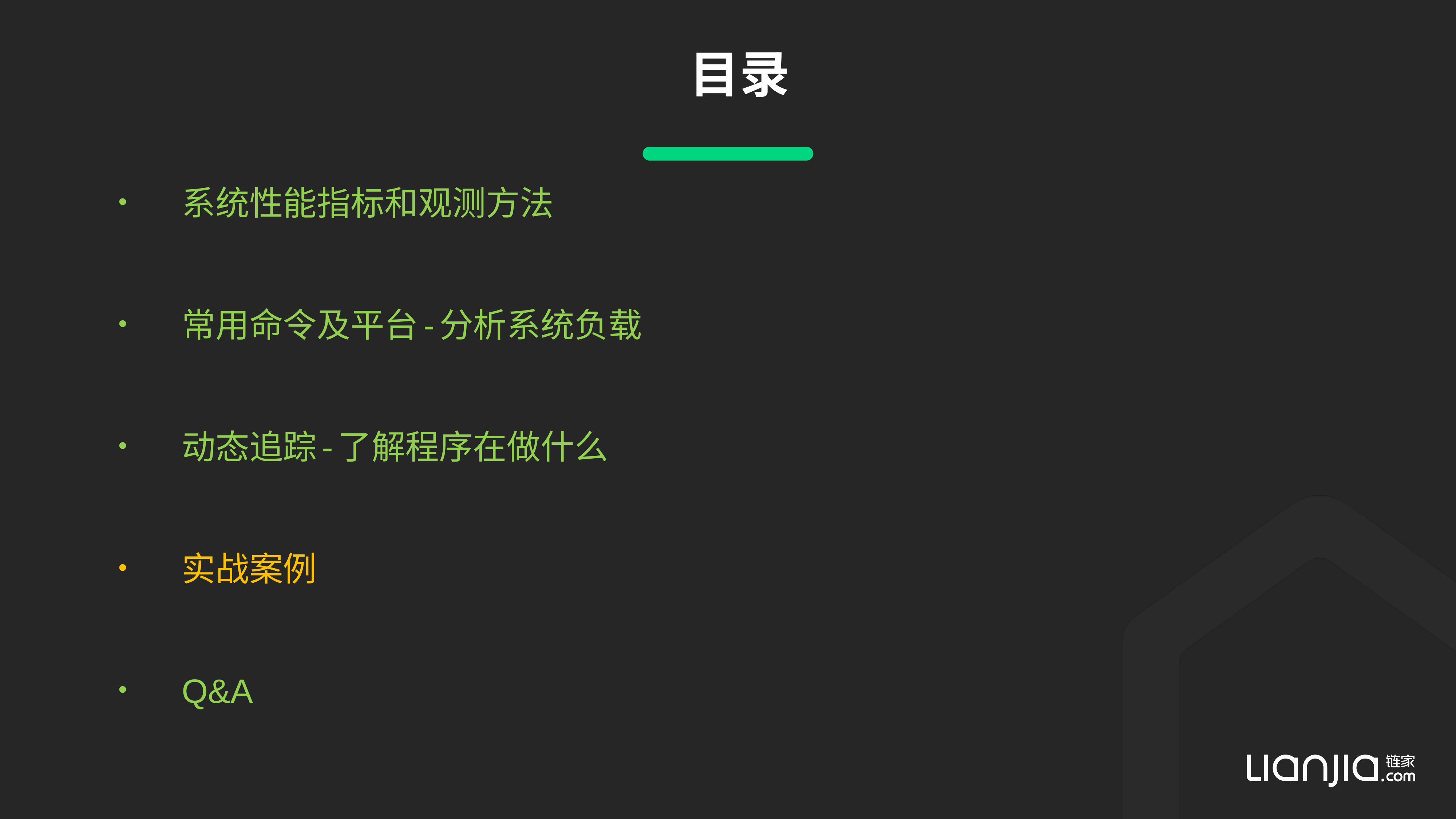

# 目录
系统性能指标和观测方法

常用命令及平台-分析系统负载

动态追踪-了解程序在做什么

实战案例

Q&A